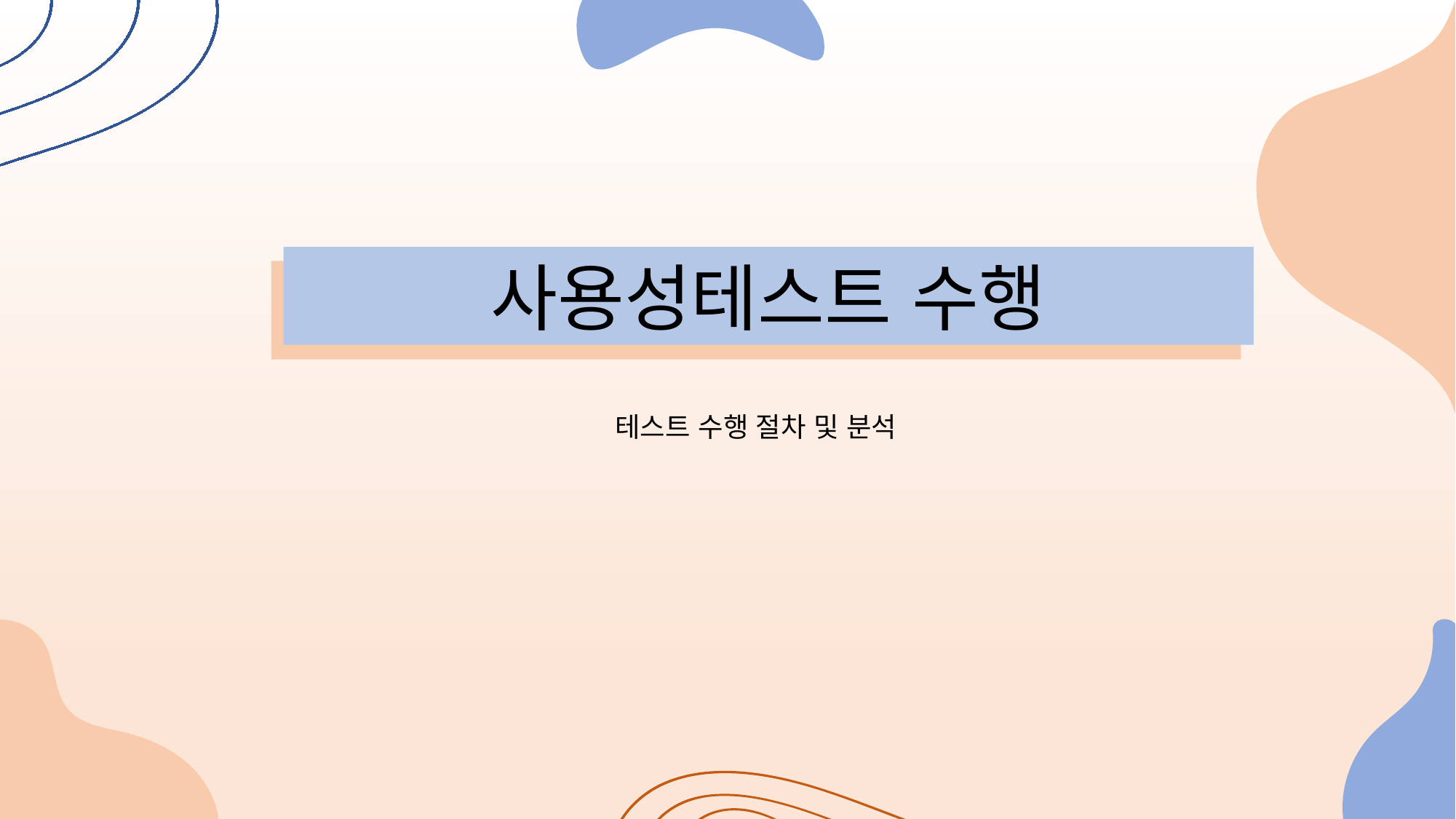

사용성테스트 수행

테스트 수행 절차 및 분석